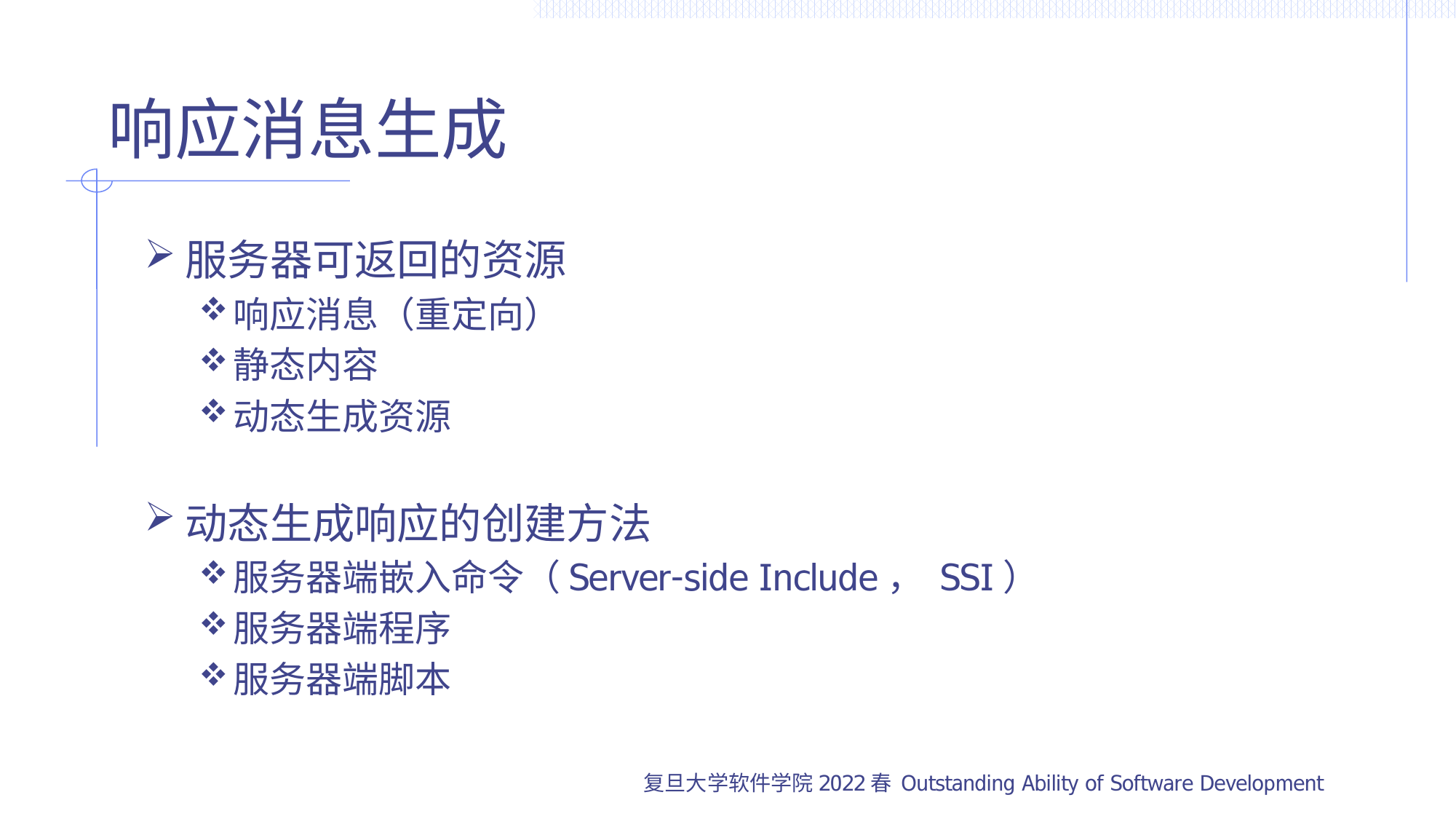

# 响应消息生成
服务器可返回的资源
响应消息（重定向）
静态内容
动态生成资源

动态生成响应的创建方法
服务器端嵌入命令（Server-side Include， SSI）
服务器端程序
服务器端脚本